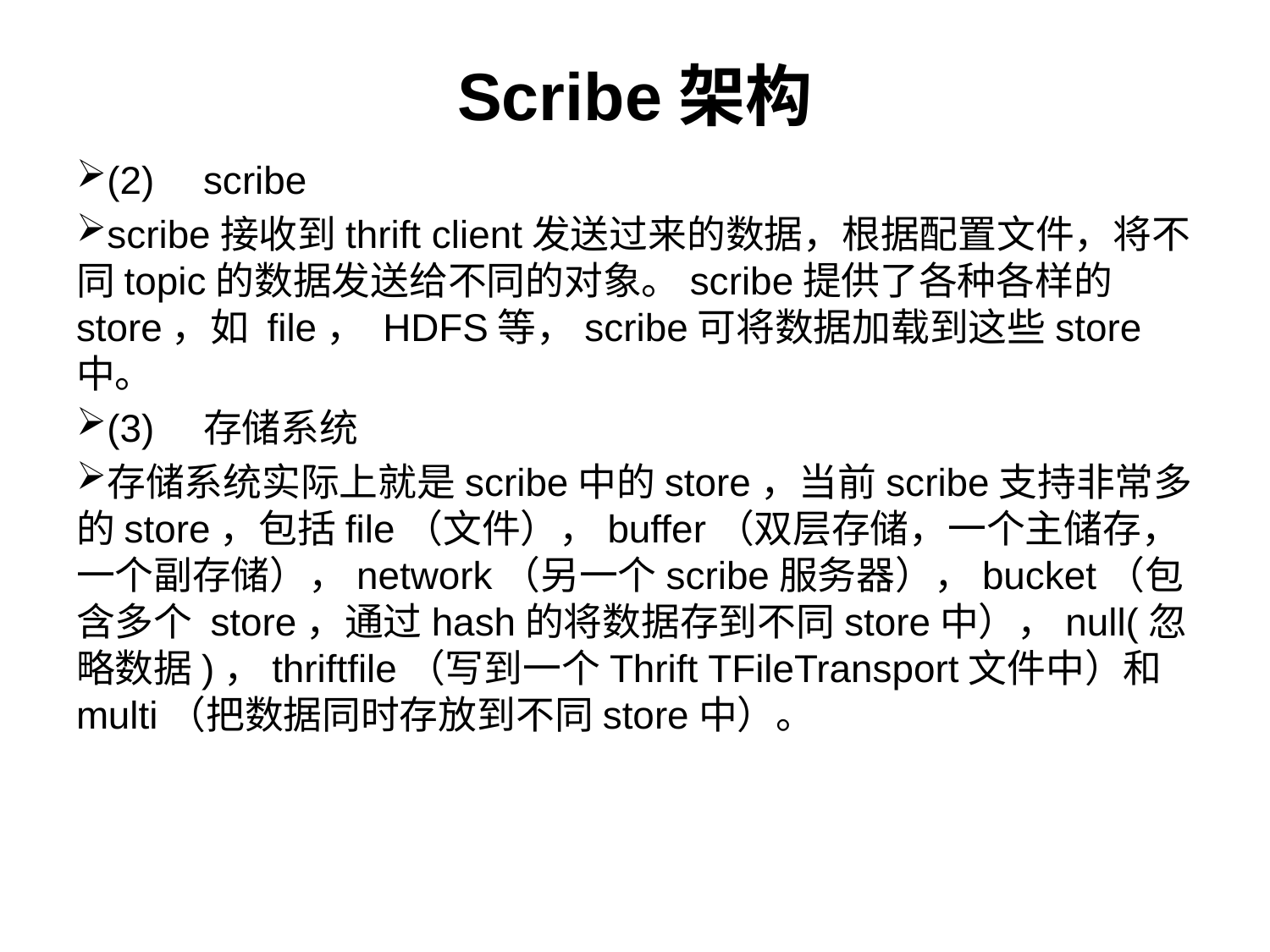

Scribe架构
(2)	scribe
scribe接收到thrift client发送过来的数据，根据配置文件，将不同topic的数据发送给不同的对象。scribe提供了各种各样的store，如 file， HDFS等，scribe可将数据加载到这些store中。
(3)	存储系统
存储系统实际上就是scribe中的store，当前scribe支持非常多的store，包括file（文件），buffer（双层存储，一个主储存，一个副存储），network（另一个scribe服务器），bucket（包含多个 store，通过hash的将数据存到不同store中），null(忽略数据)，thriftfile（写到一个Thrift TFileTransport文件中）和multi（把数据同时存放到不同store中）。